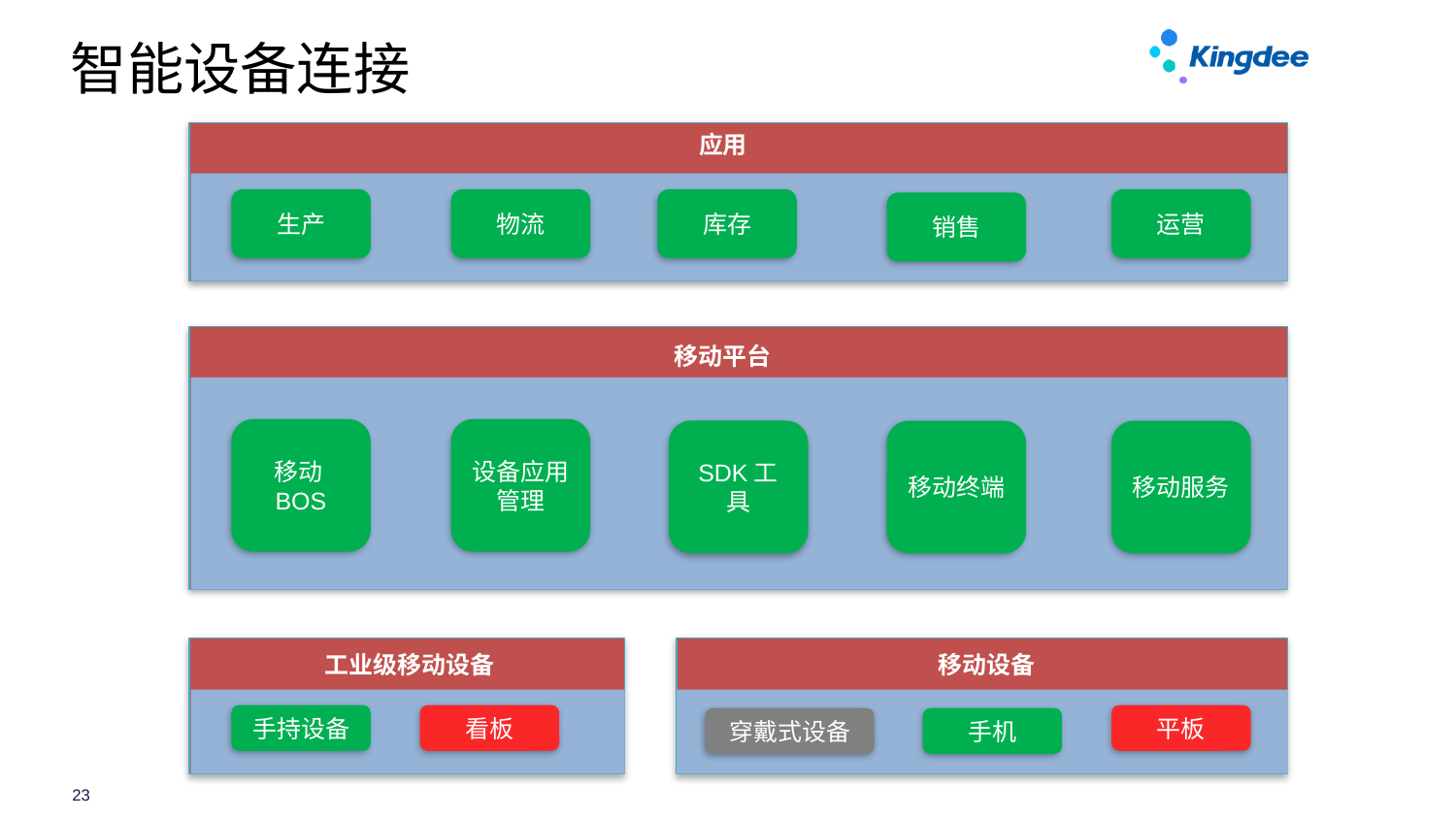

# 智能设备连接

应用

生产
物流
库存
运营
销售

移动平台

移动BOS
设备应用管理
SDK工具
移动终端
移动服务

工业级移动设备
移动设备

手持设备
看板
平板
手机
穿戴式设备